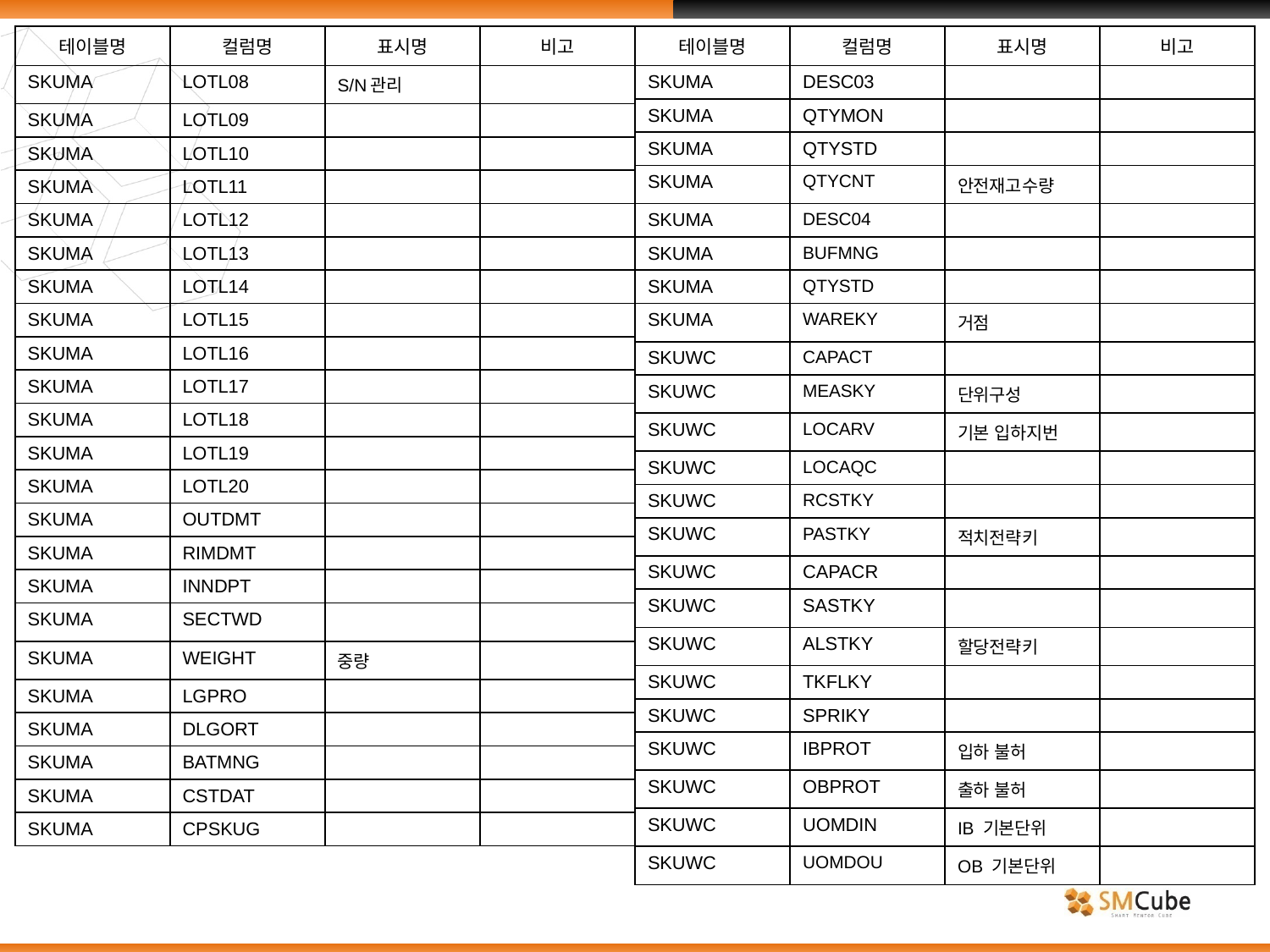

| 테이블명 | 컬럼명 | 표시명 | 비고 |
| --- | --- | --- | --- |
| SKUMA | LOTL08 | S/N관리 |  |
| SKUMA | LOTL09 |  |  |
| SKUMA | LOTL10 |  |  |
| SKUMA | LOTL11 |  |  |
| SKUMA | LOTL12 |  |  |
| SKUMA | LOTL13 |  |  |
| SKUMA | LOTL14 |  |  |
| SKUMA | LOTL15 |  |  |
| SKUMA | LOTL16 |  |  |
| SKUMA | LOTL17 |  |  |
| SKUMA | LOTL18 |  |  |
| SKUMA | LOTL19 |  |  |
| SKUMA | LOTL20 |  |  |
| SKUMA | OUTDMT |  |  |
| SKUMA | RIMDMT |  |  |
| SKUMA | INNDPT |  |  |
| SKUMA | SECTWD |  |  |
| SKUMA | WEIGHT | 중량 |  |
| SKUMA | LGPRO |  |  |
| SKUMA | DLGORT |  |  |
| SKUMA | BATMNG |  |  |
| SKUMA | CSTDAT |  |  |
| SKUMA | CPSKUG |  |  |
| 테이블명 | 컬럼명 | 표시명 | 비고 |
| --- | --- | --- | --- |
| SKUMA | DESC03 |  |  |
| SKUMA | QTYMON |  |  |
| SKUMA | QTYSTD |  |  |
| SKUMA | QTYCNT | 안전재고수량 |  |
| SKUMA | DESC04 |  |  |
| SKUMA | BUFMNG |  |  |
| SKUMA | QTYSTD |  |  |
| SKUMA | WAREKY | 거점 |  |
| SKUWC | CAPACT |  |  |
| SKUWC | MEASKY | 단위구성 |  |
| SKUWC | LOCARV | 기본 입하지번 |  |
| SKUWC | LOCAQC |  |  |
| SKUWC | RCSTKY |  |  |
| SKUWC | PASTKY | 적치전략키 |  |
| SKUWC | CAPACR |  |  |
| SKUWC | SASTKY |  |  |
| SKUWC | ALSTKY | 할당전략키 |  |
| SKUWC | TKFLKY |  |  |
| SKUWC | SPRIKY |  |  |
| SKUWC | IBPROT | 입하 불허 |  |
| SKUWC | OBPROT | 출하 불허 |  |
| SKUWC | UOMDIN | IB 기본단위 |  |
| SKUWC | UOMDOU | OB 기본단위 |  |